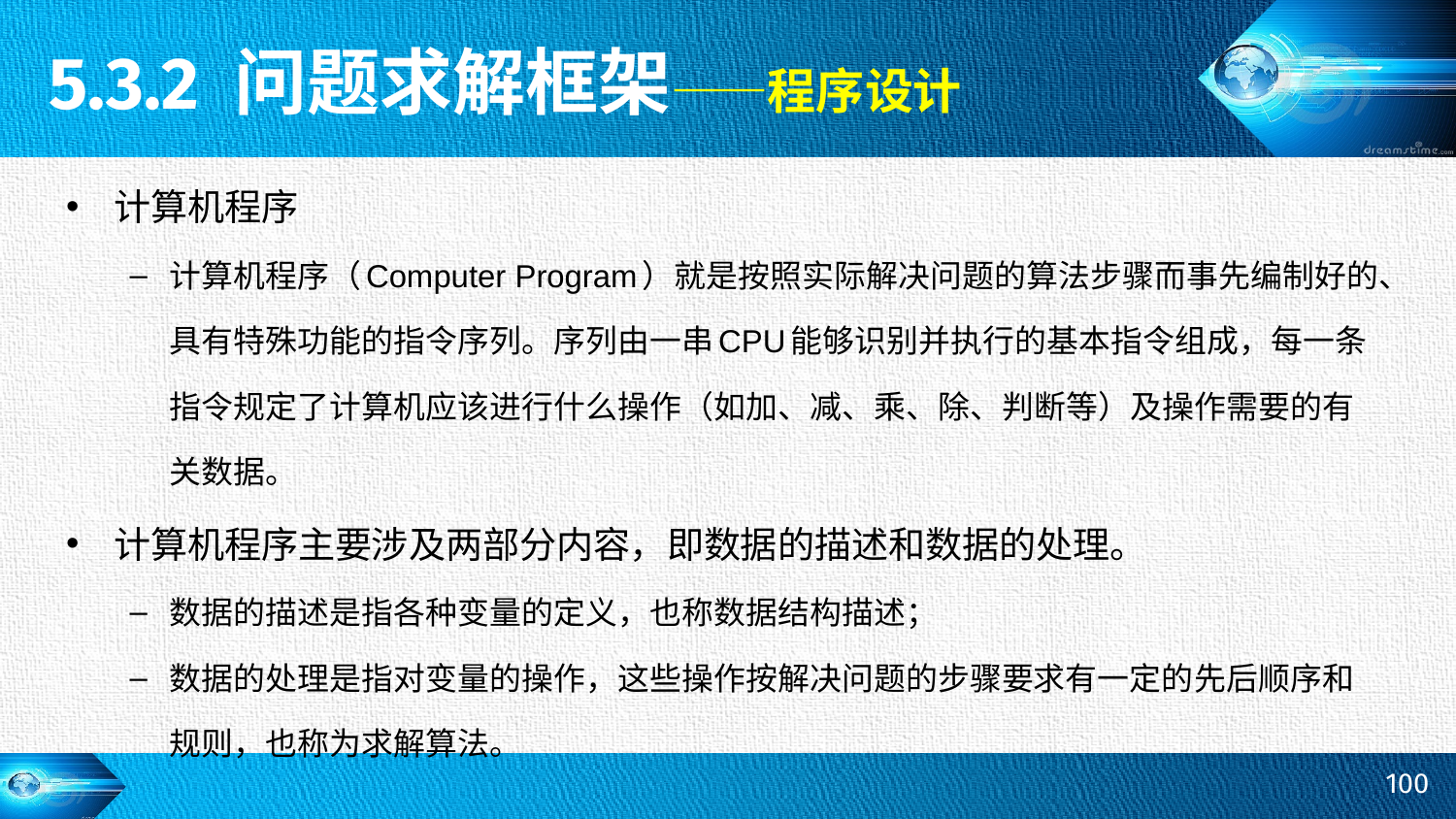

5.3.2 问题求解框架——程序设计
计算机程序
计算机程序（Computer Program）就是按照实际解决问题的算法步骤而事先编制好的、具有特殊功能的指令序列。序列由一串CPU能够识别并执行的基本指令组成，每一条指令规定了计算机应该进行什么操作（如加、减、乘、除、判断等）及操作需要的有关数据。
计算机程序主要涉及两部分内容，即数据的描述和数据的处理。
数据的描述是指各种变量的定义，也称数据结构描述；
数据的处理是指对变量的操作，这些操作按解决问题的步骤要求有一定的先后顺序和规则，也称为求解算法。
100